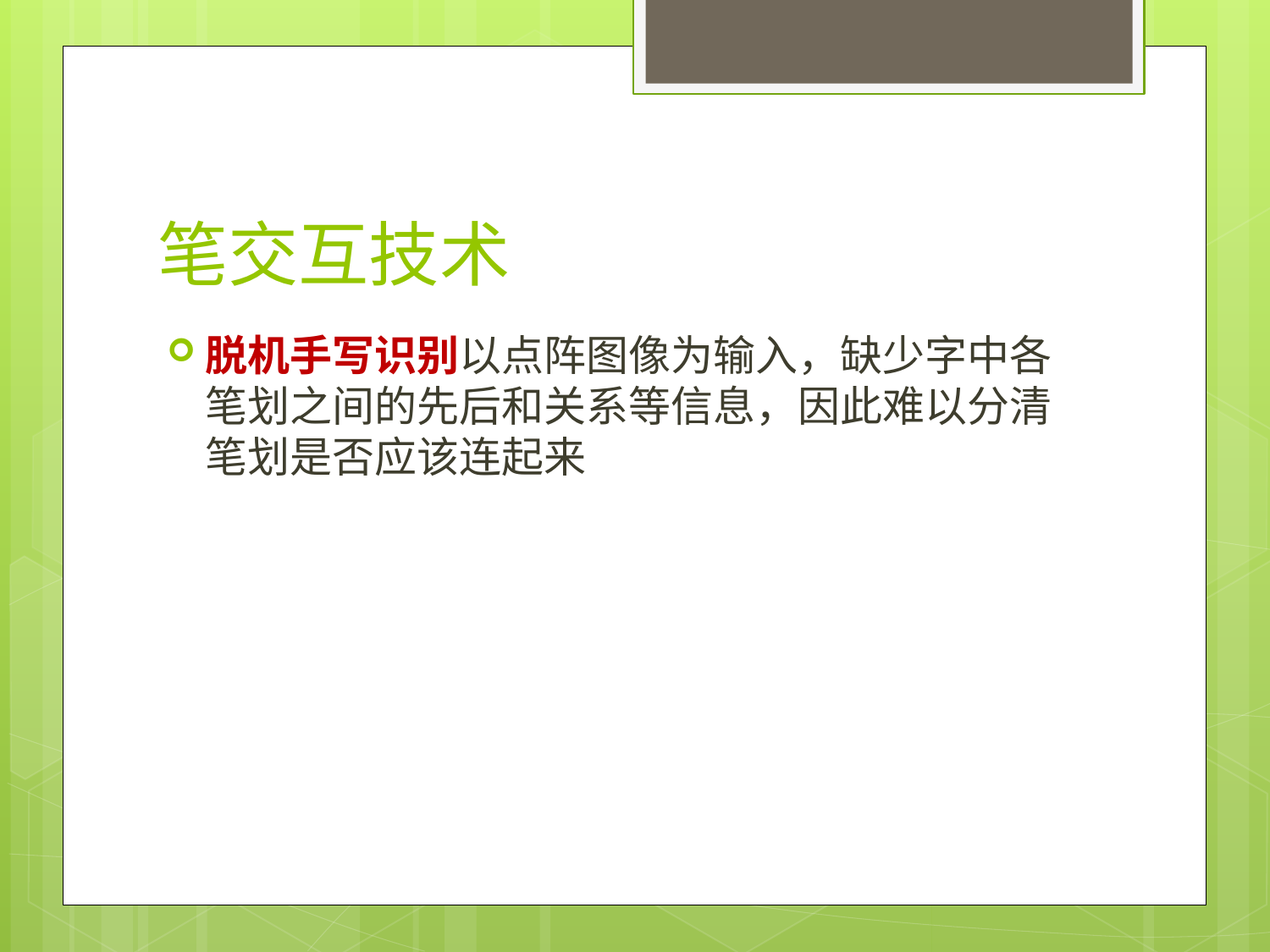

# 笔交互技术
脱机手写识别以点阵图像为输入，缺少字中各笔划之间的先后和关系等信息，因此难以分清笔划是否应该连起来